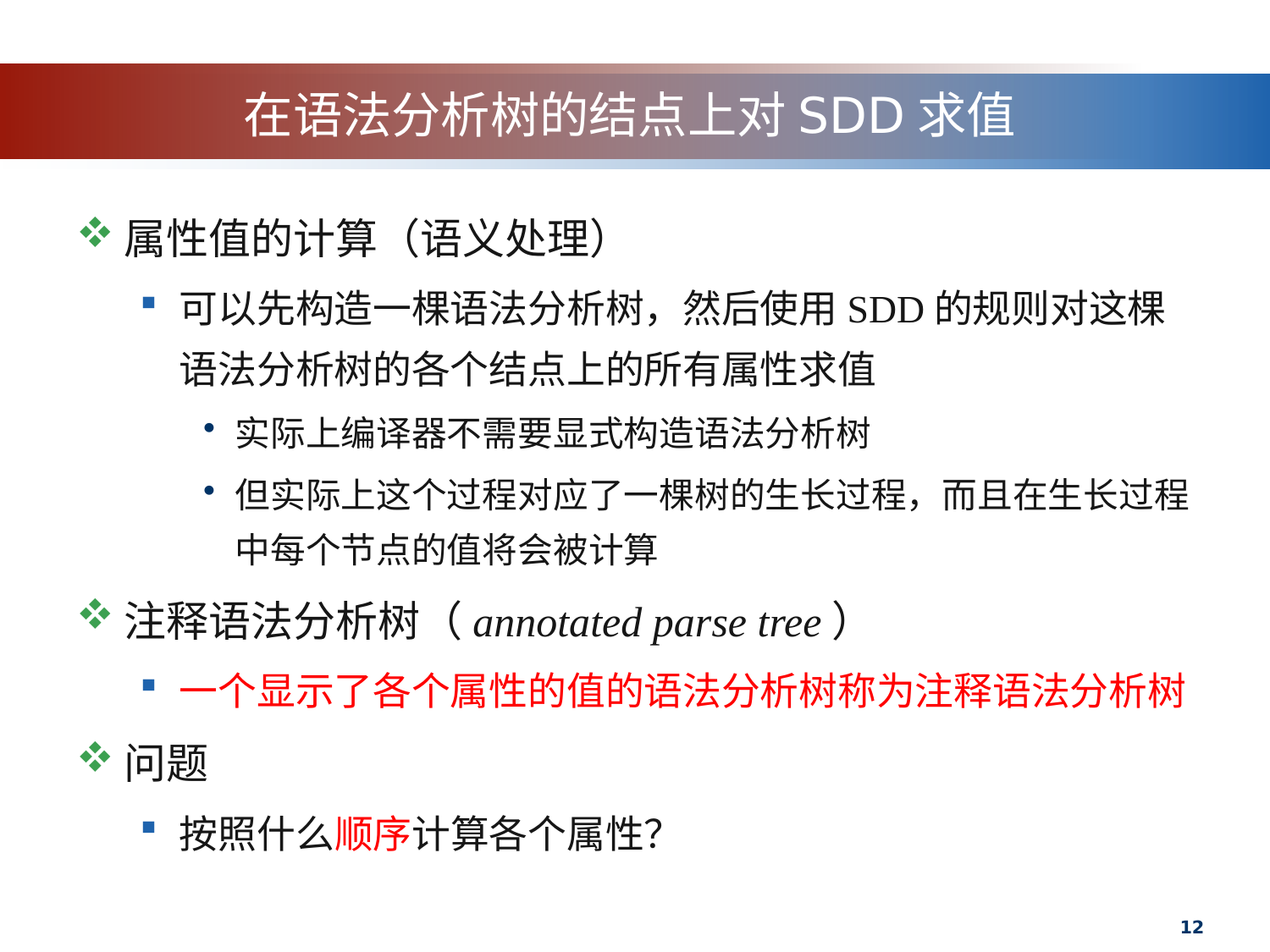

# 在语法分析树的结点上对SDD求值
属性值的计算（语义处理）
可以先构造一棵语法分析树，然后使用SDD的规则对这棵语法分析树的各个结点上的所有属性求值
实际上编译器不需要显式构造语法分析树
但实际上这个过程对应了一棵树的生长过程，而且在生长过程中每个节点的值将会被计算
注释语法分析树（annotated parse tree）
一个显示了各个属性的值的语法分析树称为注释语法分析树
问题
按照什么顺序计算各个属性？
12